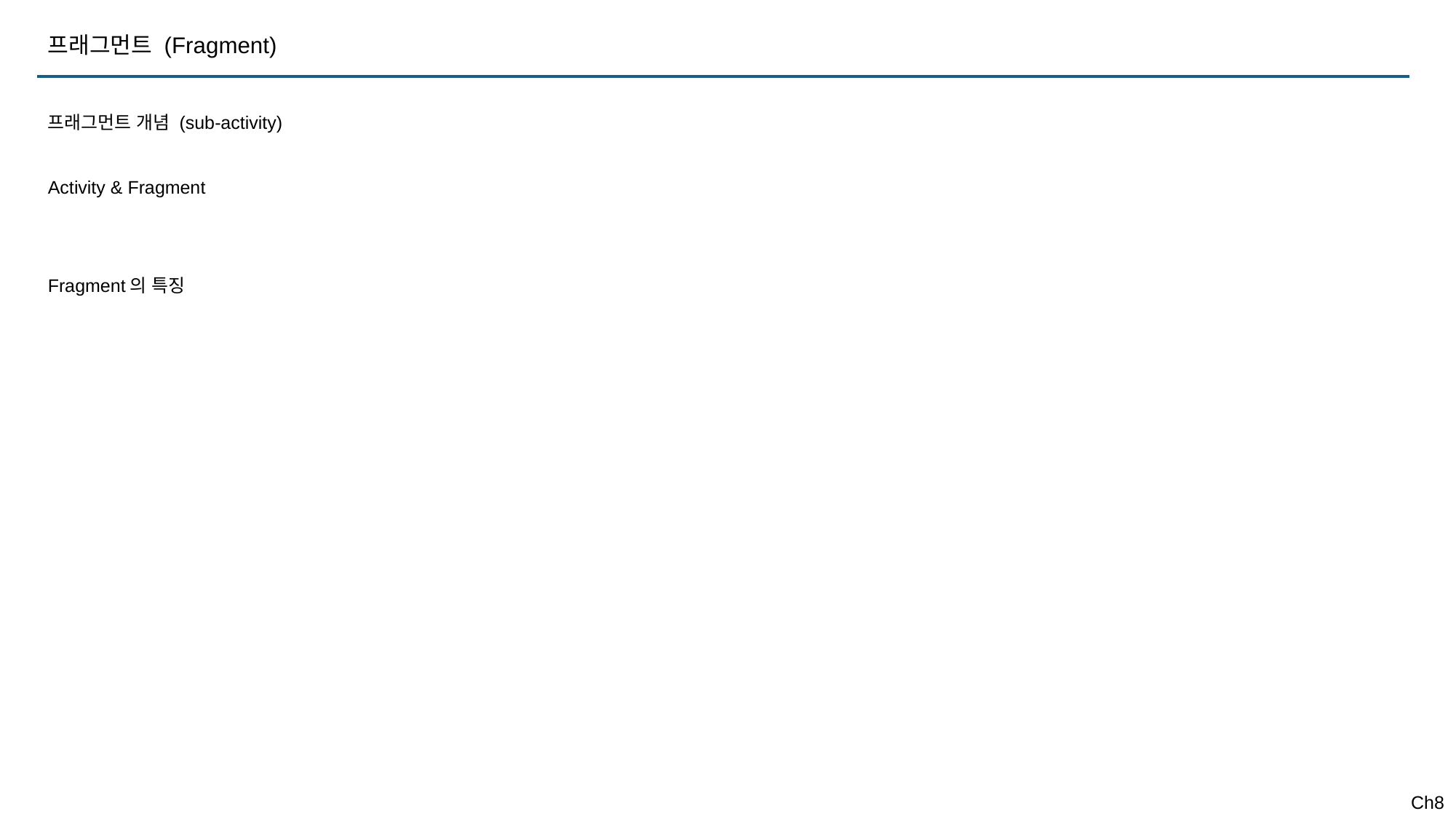

프래그먼트 (Fragment)
프래그먼트 개념 (sub-activity)

Activity & Fragment

Fragment의 특징
Ch8